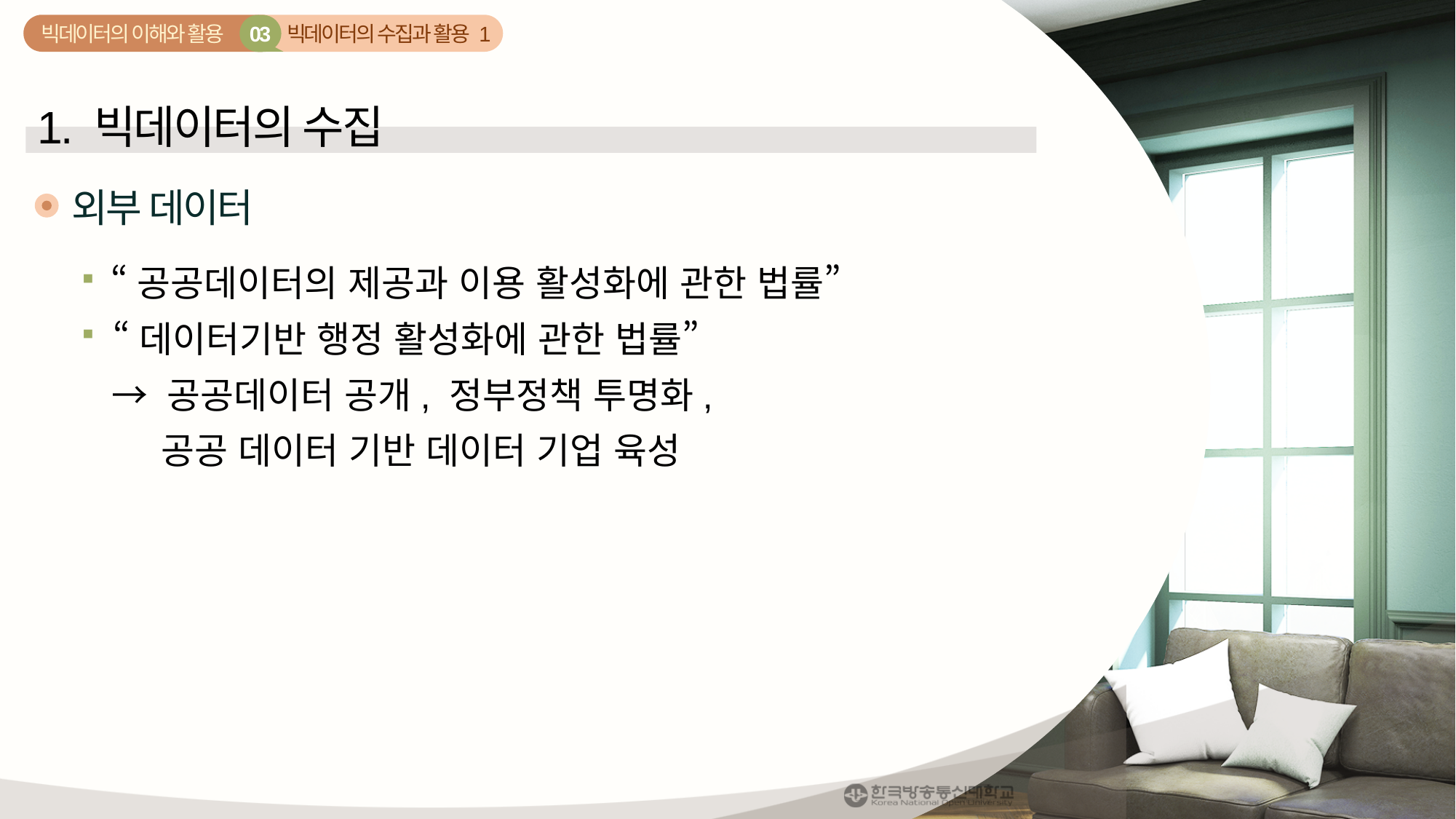

빅데이터의 수집과 활용 1
03
빅데이터의 이해와 활용
1. 빅데이터의 수집

외부 데이터

 “공공데이터의 제공과 이용 활성화에 관한 법률”
 “데이터기반 행정 활성화에 관한 법률”
   → 공공데이터 공개, 정부정책 투명화,
       공공 데이터 기반 데이터 기업 육성